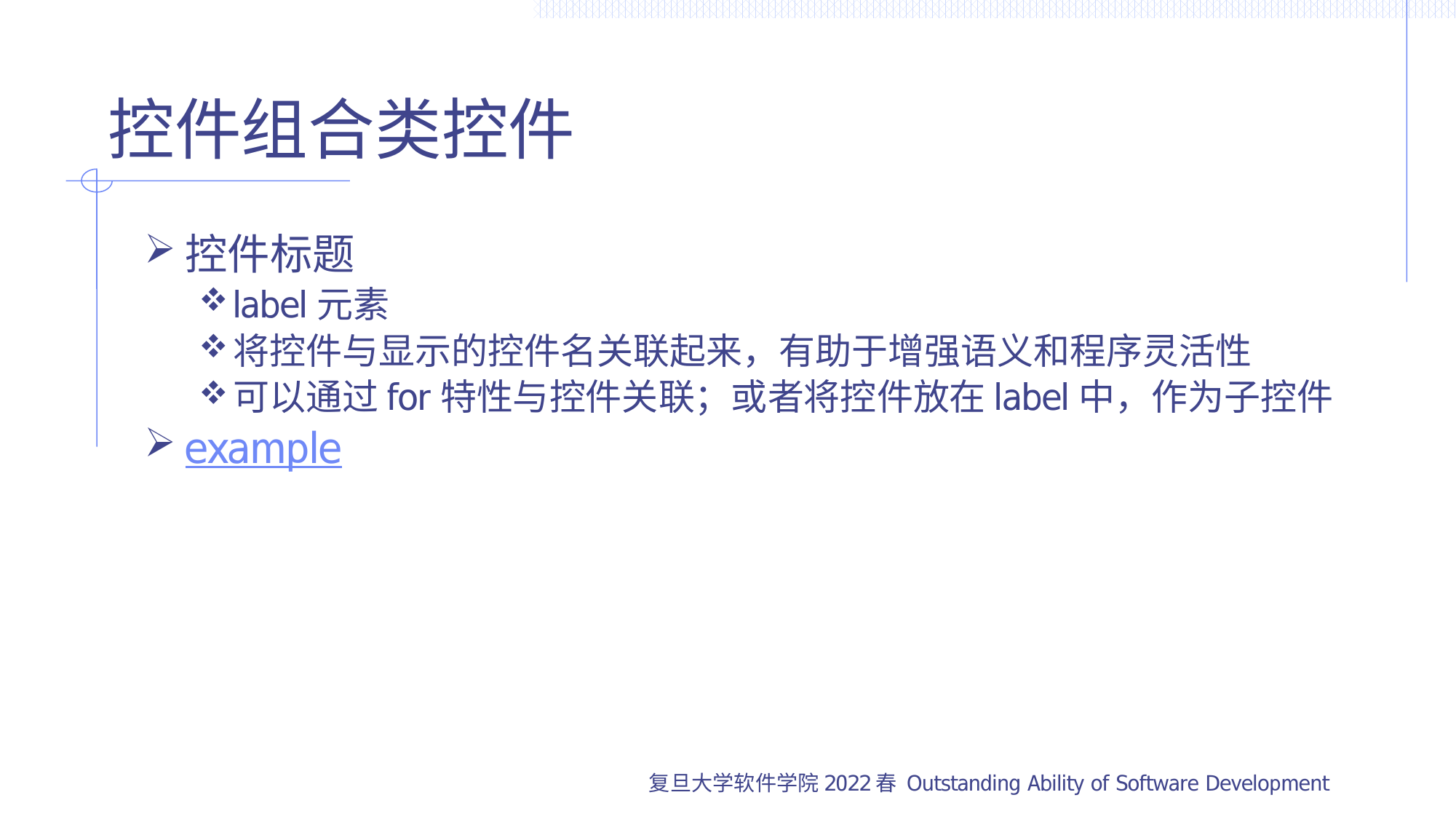

# 控件组合类控件
控件标题
label元素
将控件与显示的控件名关联起来，有助于增强语义和程序灵活性
可以通过for特性与控件关联；或者将控件放在label中，作为子控件
example